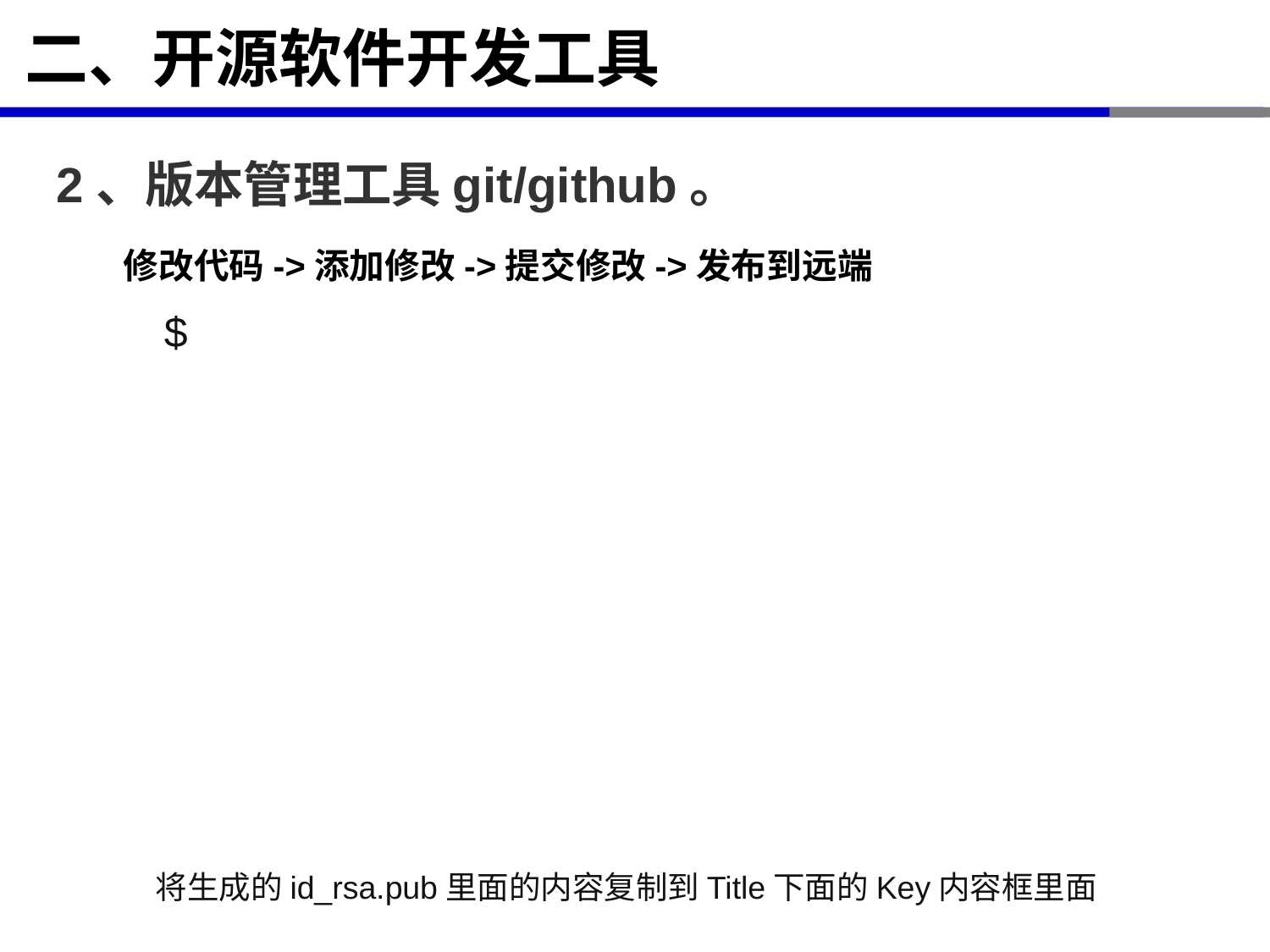

# 二、开源软件开发工具
2、版本管理工具git/github。
修改代码->添加修改->提交修改->发布到远端
$
将生成的id_rsa.pub里面的内容复制到Title下面的Key内容框里面